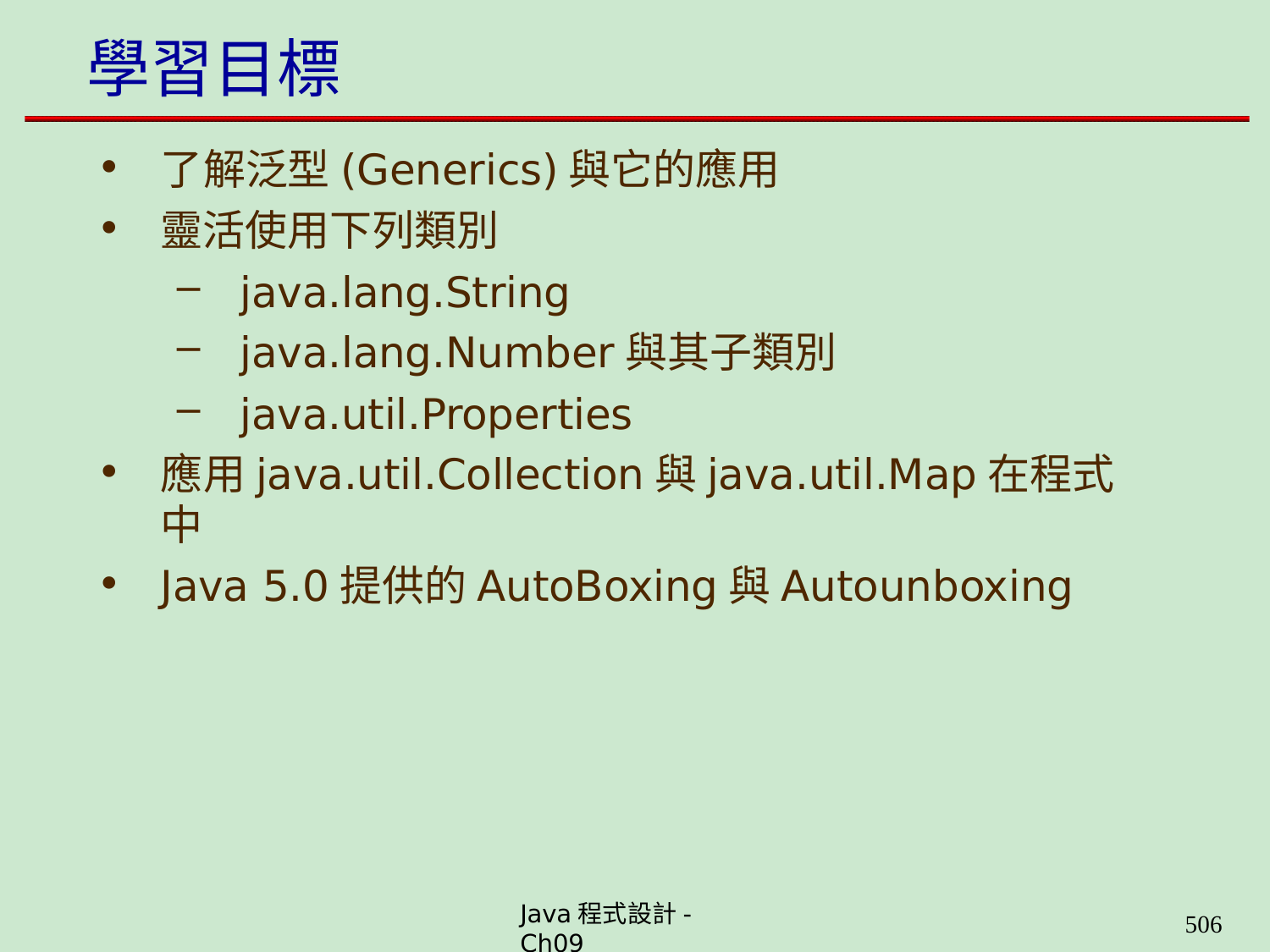

# 學習目標
了解泛型(Generics)與它的應用
靈活使用下列類別
java.lang.String
java.lang.Number與其子類別
java.util.Properties
應用java.util.Collection與java.util.Map在程式中
Java 5.0提供的AutoBoxing與Autounboxing
Java程式設計-Ch09
506